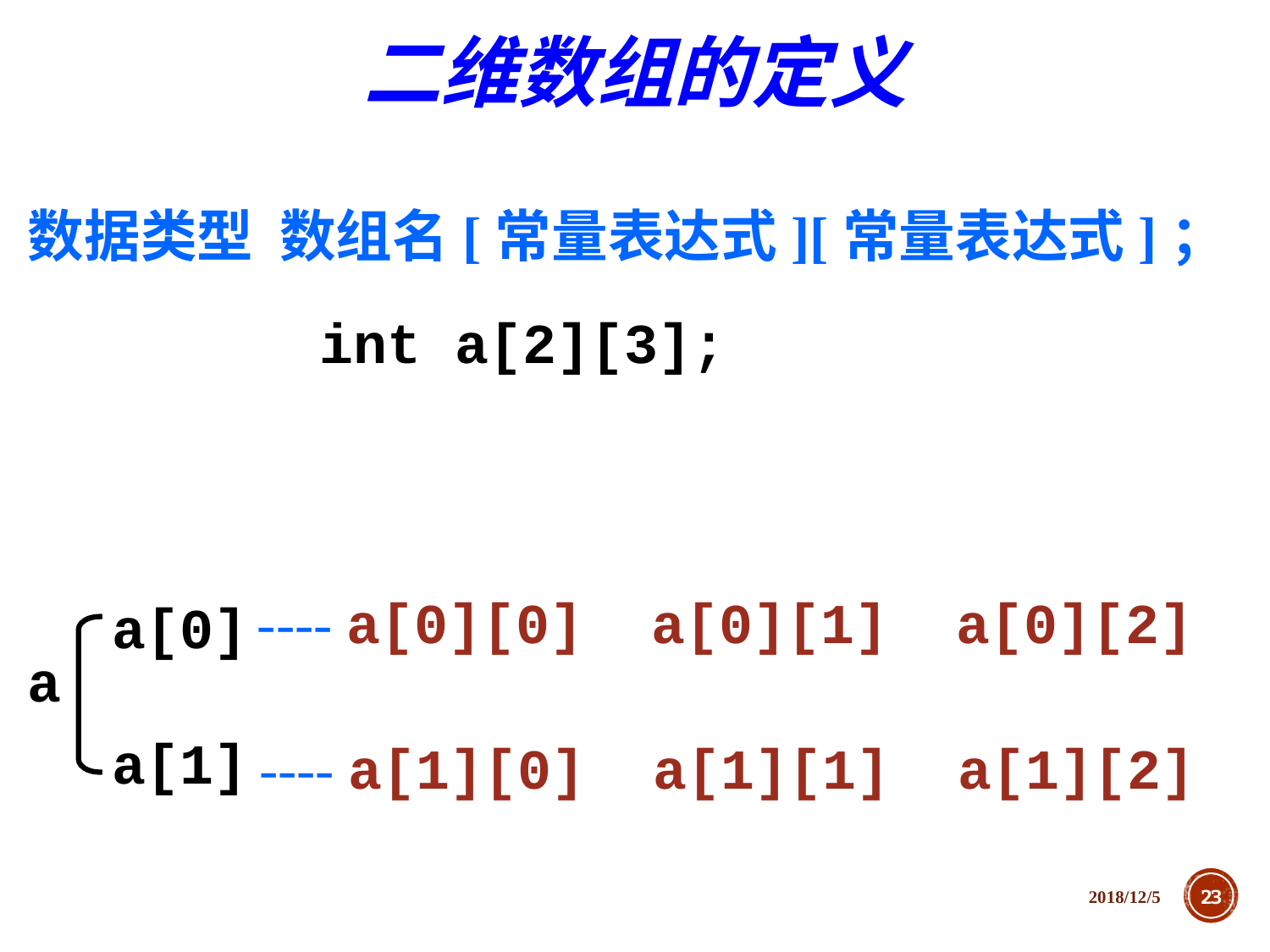

二维数组的定义
数据类型  数组名[常量表达式][常量表达式]；
int a[2][3];
---- a[0][0]  a[0][1]  a[0][2]
a[0]

a[1]

a
---- a[1][0]  a[1][1]  a[1][2]
2018/12/5
23